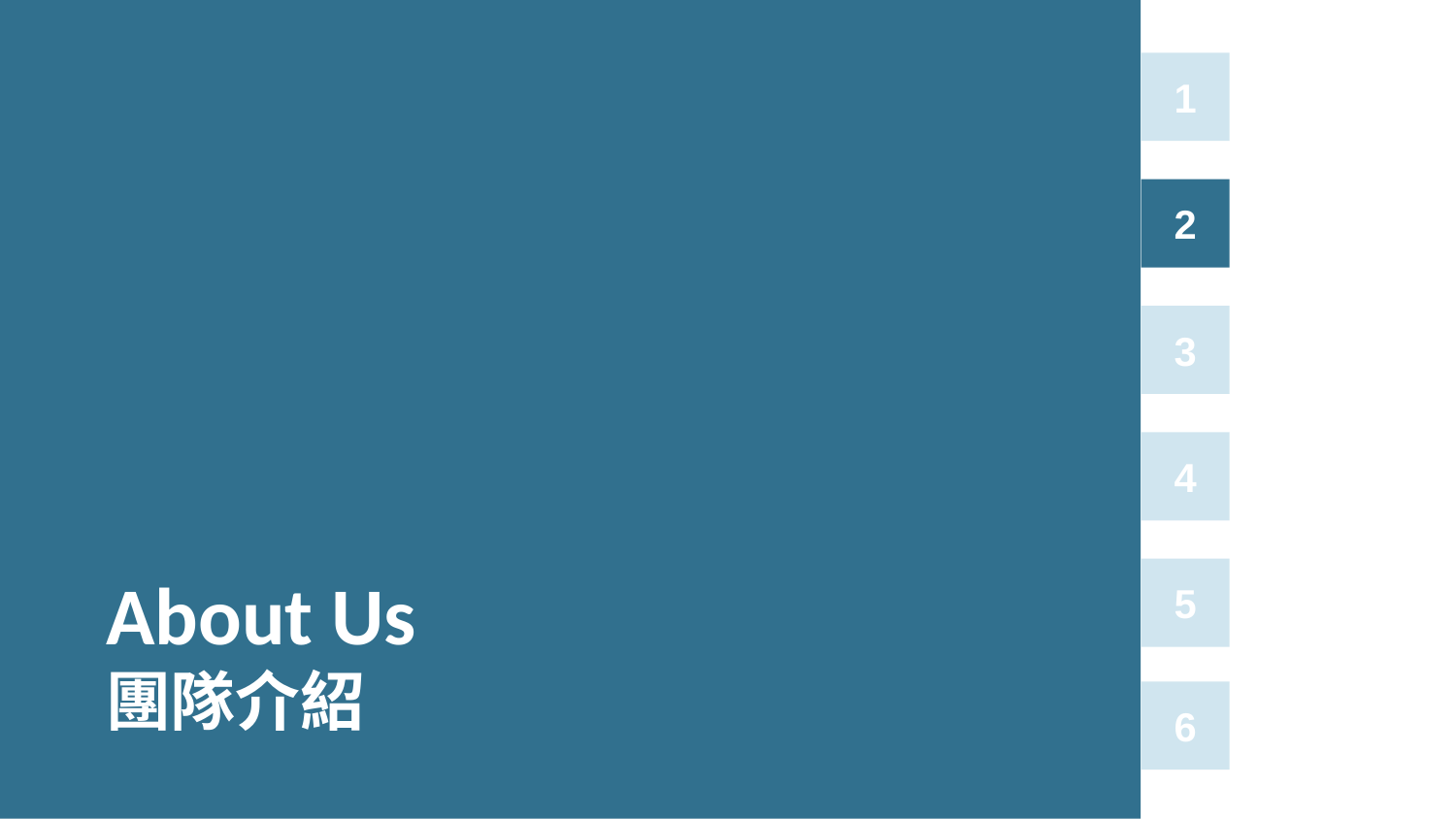

1
2
3
4
About Us
團隊介紹
5
6